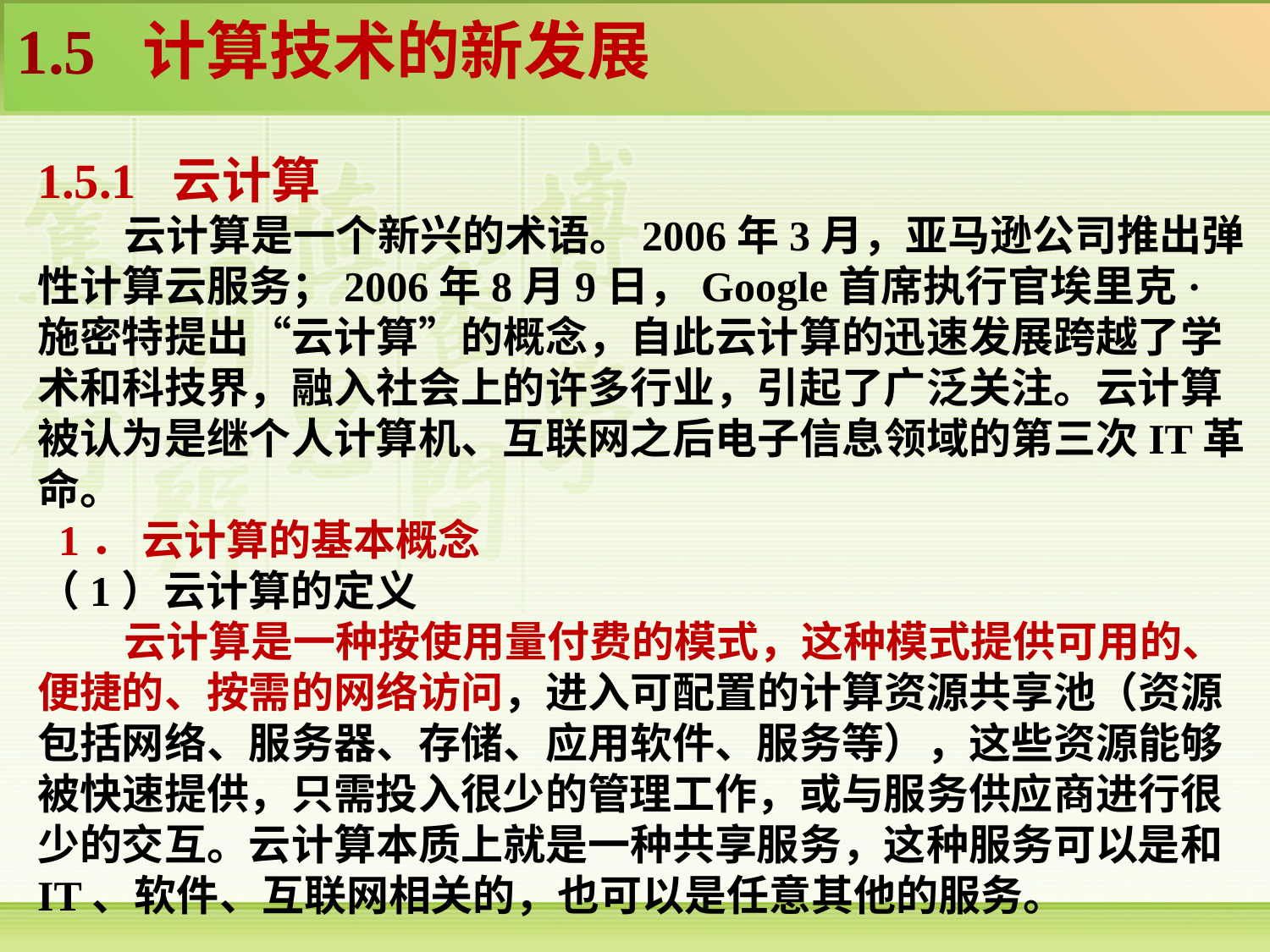

1.5  计算技术的新发展
1.5.1  云计算
        云计算是一个新兴的术语。2006年3月，亚马逊公司推出弹性计算云服务；2006年8月9日，Google首席执行官埃里克·施密特提出“云计算”的概念，自此云计算的迅速发展跨越了学术和科技界，融入社会上的许多行业，引起了广泛关注。云计算被认为是继个人计算机、互联网之后电子信息领域的第三次IT革命。
  1． 云计算的基本概念
（1）云计算的定义
        云计算是一种按使用量付费的模式，这种模式提供可用的、便捷的、按需的网络访问，进入可配置的计算资源共享池（资源包括网络、服务器、存储、应用软件、服务等），这些资源能够被快速提供，只需投入很少的管理工作，或与服务供应商进行很少的交互。云计算本质上就是一种共享服务，这种服务可以是和IT、软件、互联网相关的，也可以是任意其他的服务。

79